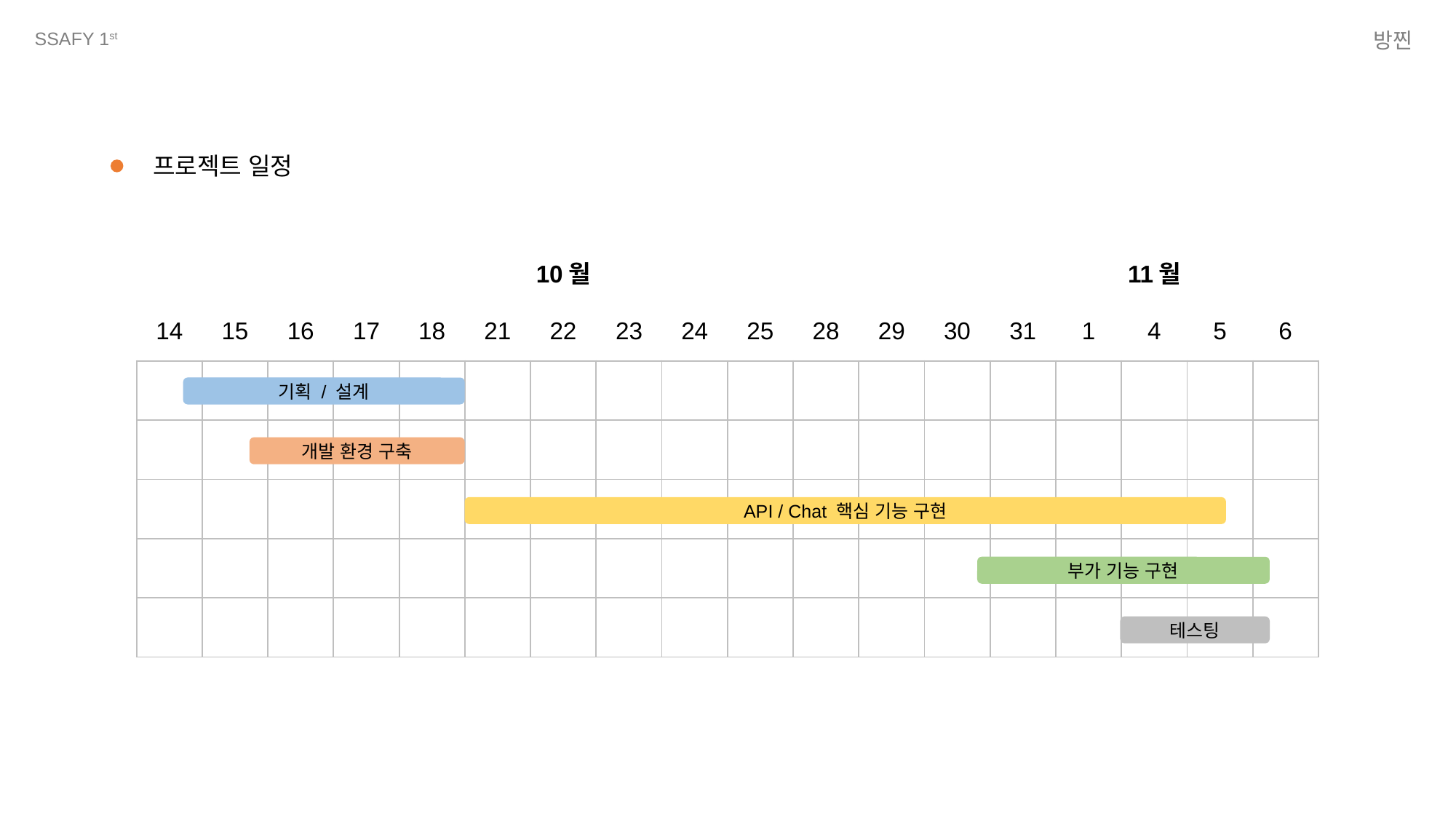

SSAFY 1st
방찐
프로젝트 일정

| 10월 |  |  |  |  |  |  |  |  |  |  |  |  | 11월 |  |  |  |  |
| --- | --- | --- | --- | --- | --- | --- | --- | --- | --- | --- | --- | --- | --- | --- | --- | --- | --- |
| 14 | 15 | 16 | 17 | 18 | 21 | 22 | 23 | 24 | 25 | 28 | 29 | 30 | 31 | 1 | 4 | 5 | 6 |
|  |  |  |  |  |  |  |  |  |  |  |  |  |  |  |  |  |  |
|  |  |  |  |  |  |  |  |  |  |  |  |  |  |  |  |  |  |
|  |  |  |  |  |  |  |  |  |  |  |  |  |  |  |  |  |  |
|  |  |  |  |  |  |  |  |  |  |  |  |  |  |  |  |  |  |
|  |  |  |  |  |  |  |  |  |  |  |  |  |  |  |  |  |  |
기획 / 설계
개발 환경 구축
API / Chat 핵심 기능 구현
부가 기능 구현
테스팅